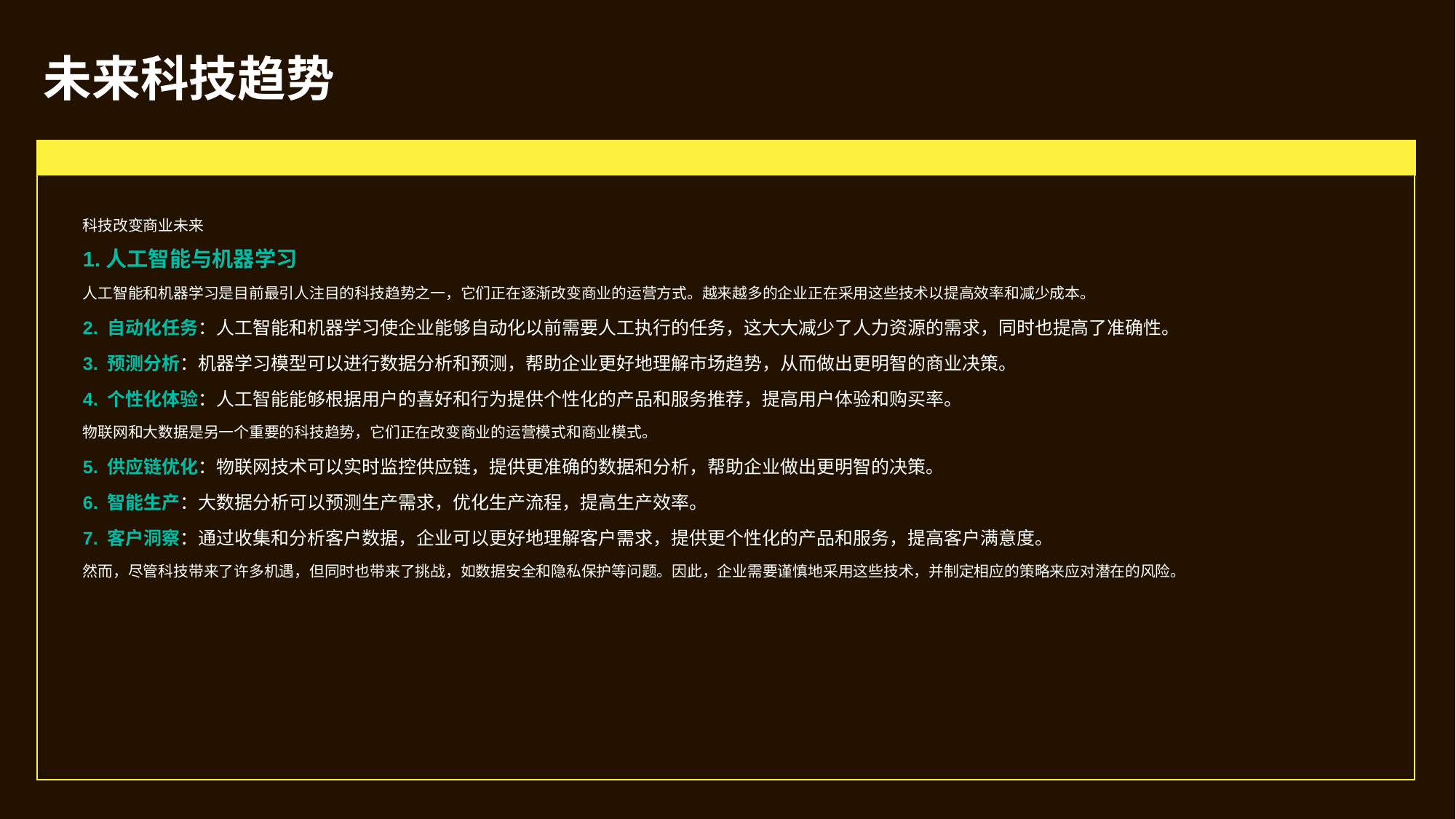

未来科技趋势

科技改变商业未来
1.人工智能与机器学习
人工智能和机器学习是目前最引人注目的科技趋势之一，它们正在逐渐改变商业的运营方式。越来越多的企业正在采用这些技术以提高效率和减少成本。
2. 自动化任务：人工智能和机器学习使企业能够自动化以前需要人工执行的任务，这大大减少了人力资源的需求，同时也提高了准确性。
3. 预测分析：机器学习模型可以进行数据分析和预测，帮助企业更好地理解市场趋势，从而做出更明智的商业决策。
4. 个性化体验：人工智能能够根据用户的喜好和行为提供个性化的产品和服务推荐，提高用户体验和购买率。
物联网和大数据是另一个重要的科技趋势，它们正在改变商业的运营模式和商业模式。
5. 供应链优化：物联网技术可以实时监控供应链，提供更准确的数据和分析，帮助企业做出更明智的决策。
6. 智能生产：大数据分析可以预测生产需求，优化生产流程，提高生产效率。
7. 客户洞察：通过收集和分析客户数据，企业可以更好地理解客户需求，提供更个性化的产品和服务，提高客户满意度。
然而，尽管科技带来了许多机遇，但同时也带来了挑战，如数据安全和隐私保护等问题。因此，企业需要谨慎地采用这些技术，并制定相应的策略来应对潜在的风险。